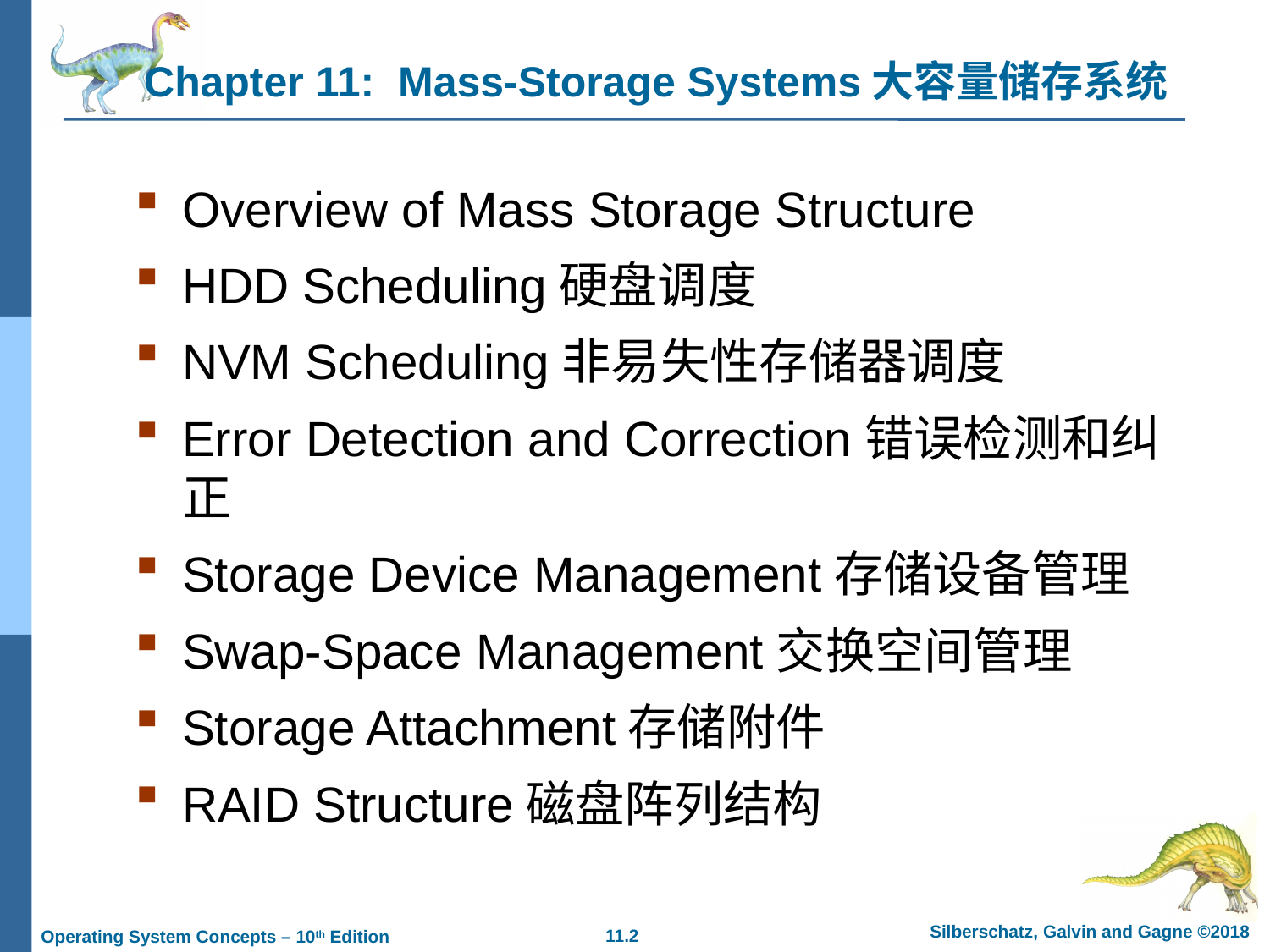

# Chapter 11:  Mass-Storage Systems大容量储存系统
Overview of Mass Storage Structure
HDD Scheduling硬盘调度
NVM Scheduling非易失性存储器调度
Error Detection and Correction错误检测和纠正
Storage Device Management存储设备管理
Swap-Space Management交换空间管理
Storage Attachment存储附件
RAID Structure磁盘阵列结构